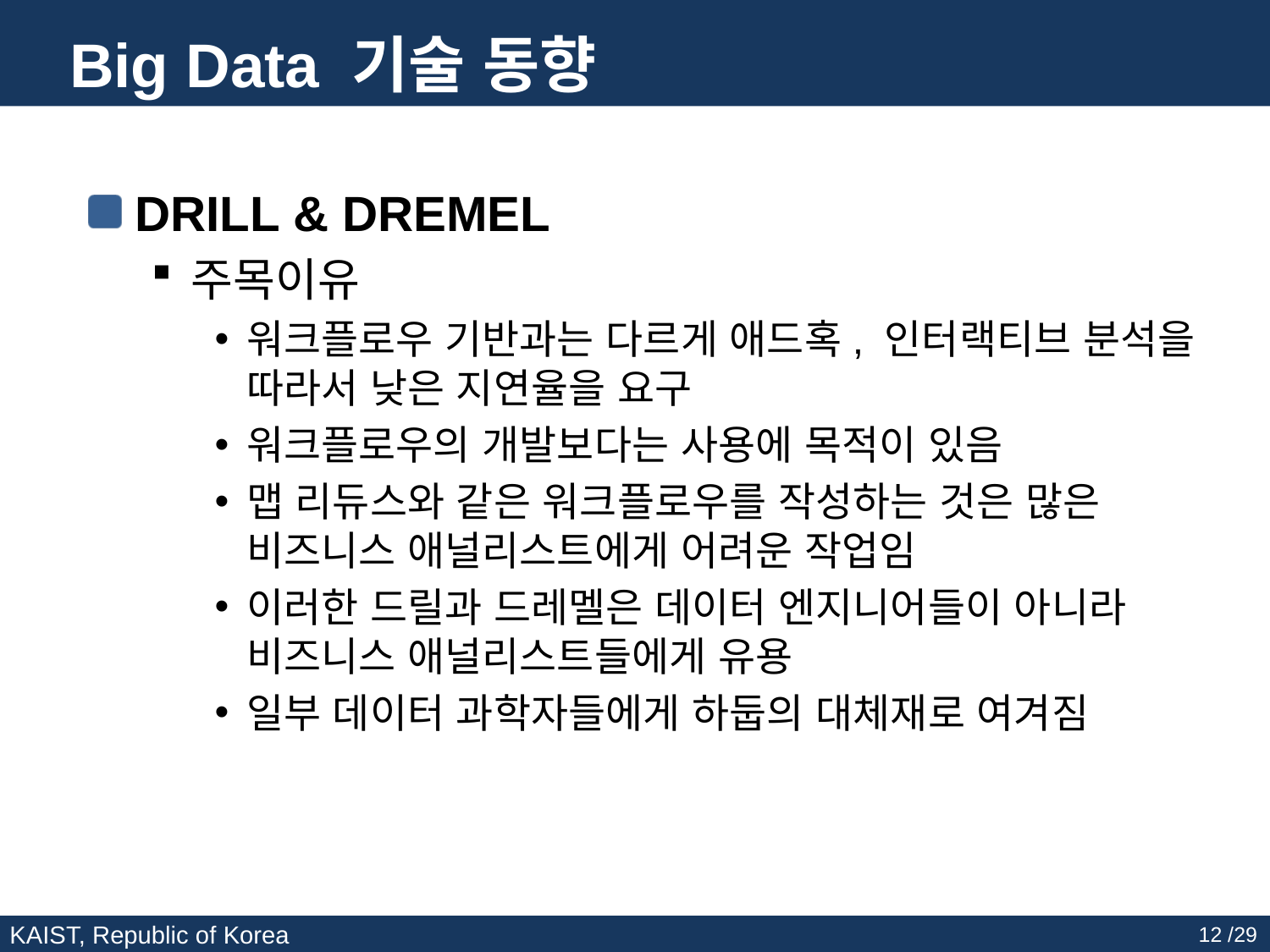

# Big Data 기술 동향
DRILL & DREMEL
주목이유
워크플로우 기반과는 다르게 애드혹, 인터랙티브 분석을 따라서 낮은 지연율을 요구
워크플로우의 개발보다는 사용에 목적이 있음
맵 리듀스와 같은 워크플로우를 작성하는 것은 많은 비즈니스 애널리스트에게 어려운 작업임
이러한 드릴과 드레멜은 데이터 엔지니어들이 아니라 비즈니스 애널리스트들에게 유용
일부 데이터 과학자들에게 하둡의 대체재로 여겨짐
12